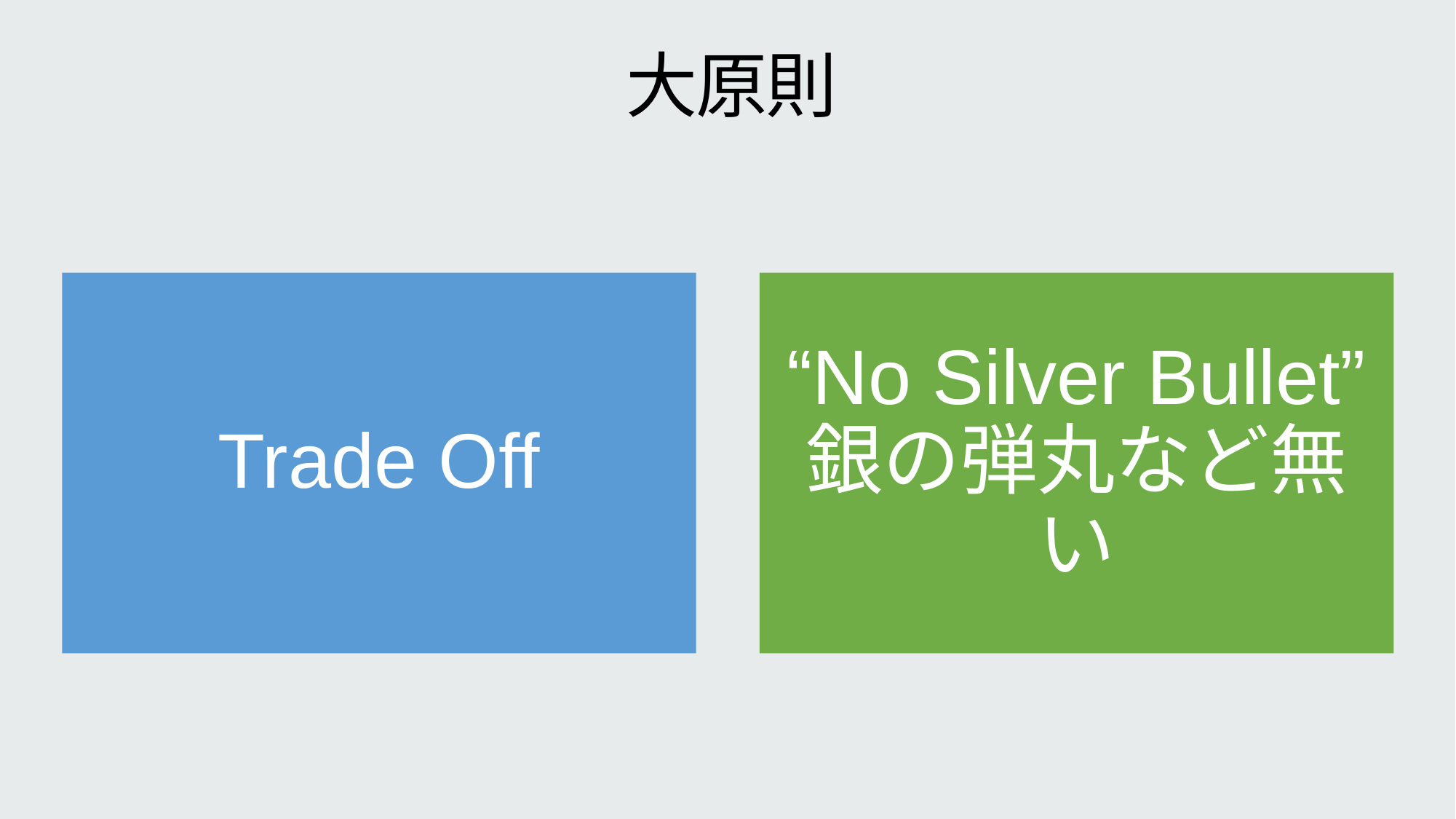

# 大原則
Trade Off
“No Silver Bullet” 銀の弾丸など無い